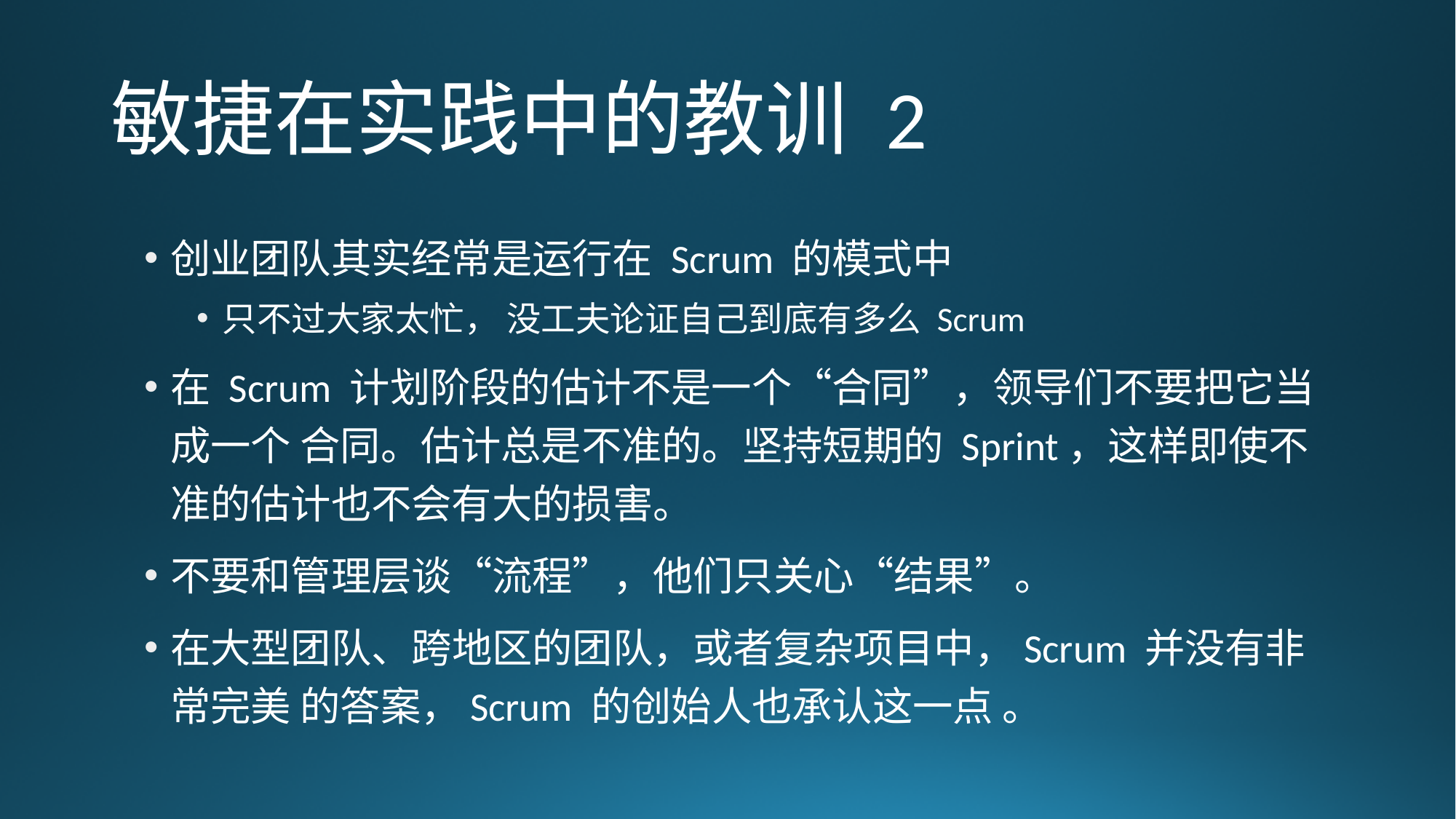

# 敏捷在实践中的教训 2
创业团队其实经常是运行在 Scrum 的模式中
只不过大家太忙， 没工夫论证自己到底有多么 Scrum
在 Scrum 计划阶段的估计不是一个“合同”，领导们不要把它当成一个 合同。估计总是不准的。坚持短期的 Sprint，这样即使不准的估计也不会有大的损害。
不要和管理层谈“流程”，他们只关心“结果”。
在大型团队、跨地区的团队，或者复杂项目中，Scrum 并没有非常完美 的答案，Scrum 的创始人也承认这一点 。